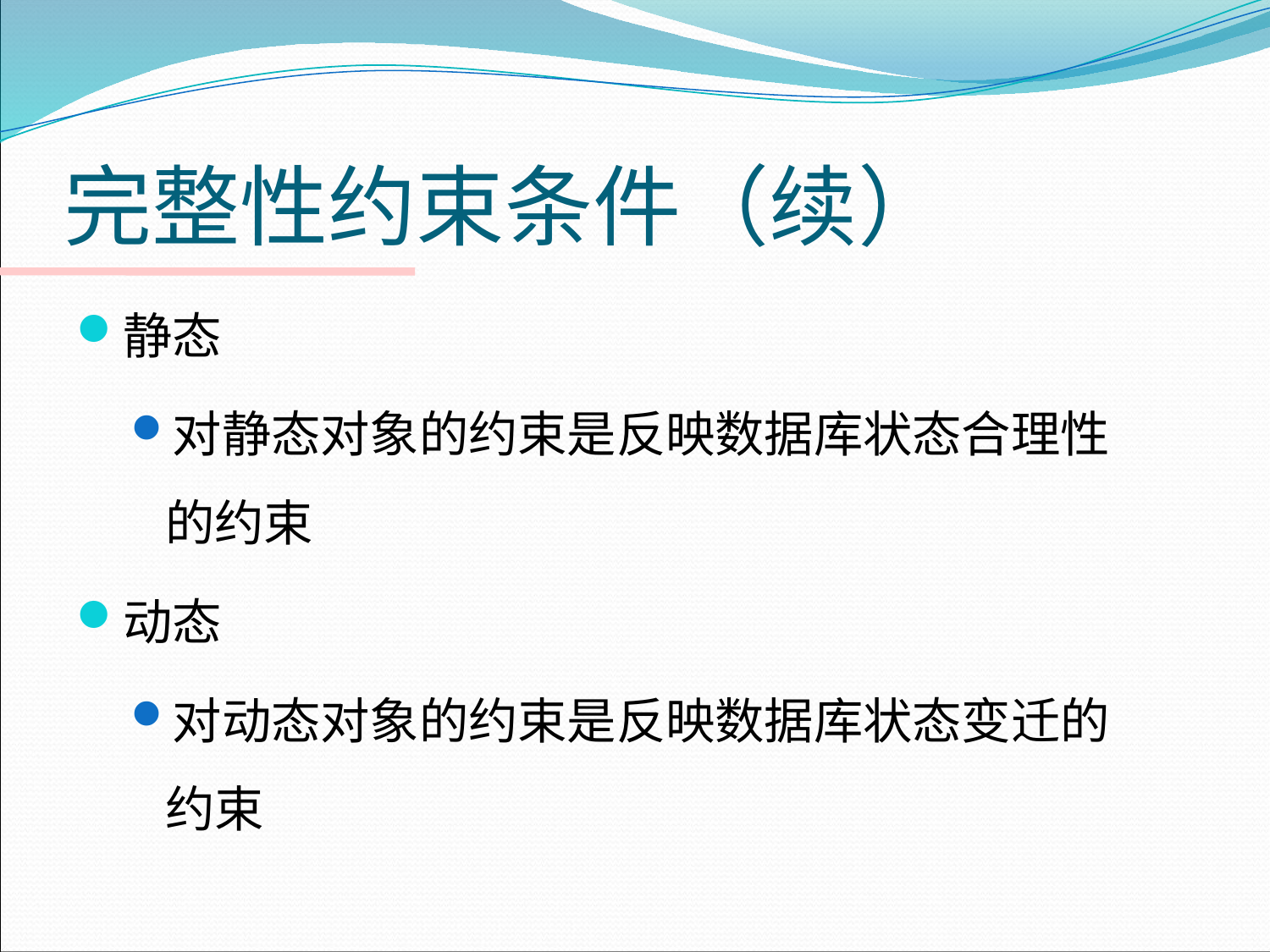

# 完整性约束条件（续）
静态
对静态对象的约束是反映数据库状态合理性的约束
动态
对动态对象的约束是反映数据库状态变迁的约束

499